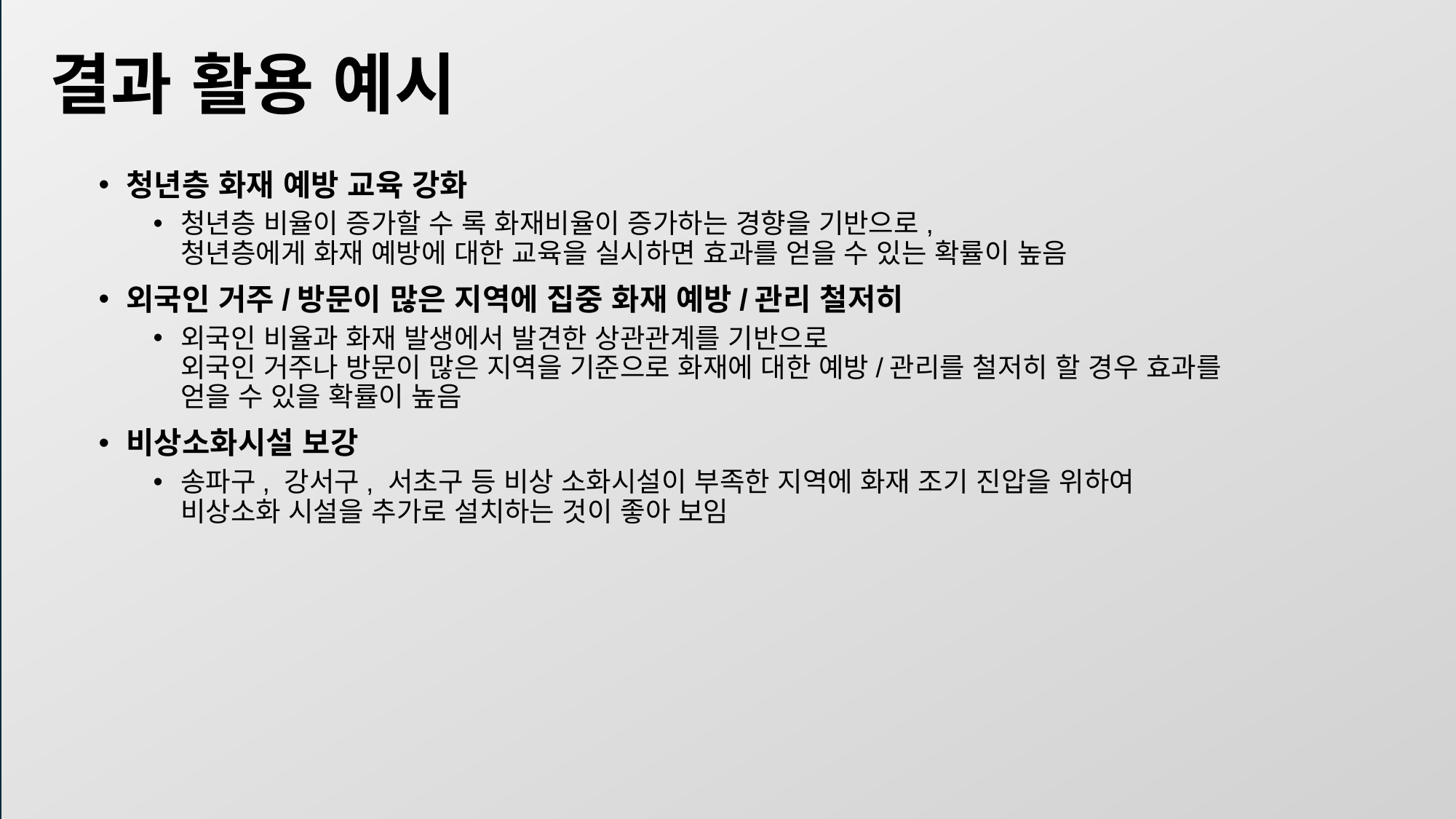

# 결과 활용 예시
청년층 화재 예방 교육 강화
청년층 비율이 증가할 수 록 화재비율이 증가하는 경향을 기반으로,
청년층에게 화재 예방에 대한 교육을 실시하면 효과를 얻을 수 있는 확률이 높음
외국인 거주/방문이 많은 지역에 집중 화재 예방/관리 철저히
외국인 비율과 화재 발생에서 발견한 상관관계를 기반으로
외국인 거주나 방문이 많은 지역을 기준으로 화재에 대한 예방/관리를 철저히 할 경우 효과를 얻을 수 있을 확률이 높음
비상소화시설 보강
송파구, 강서구, 서초구 등 비상 소화시설이 부족한 지역에 화재 조기 진압을 위하여
비상소화 시설을 추가로 설치하는 것이 좋아 보임